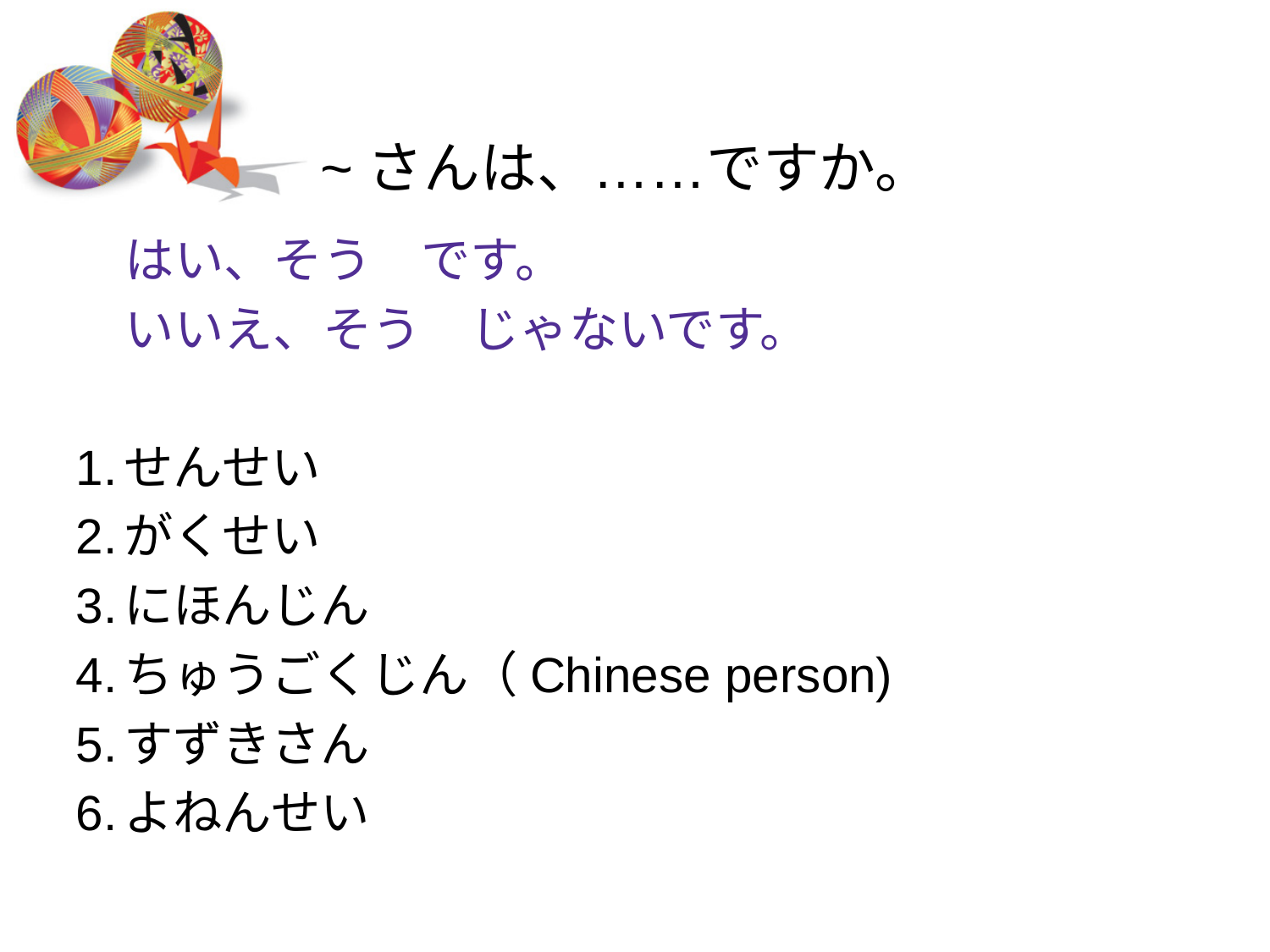

# ~さんは、……ですか。
　はい、そう　です。
　いいえ、そう　じゃないです。

せんせい
がくせい
にほんじん
ちゅうごくじん（Chinese person)
すずきさん
よねんせい